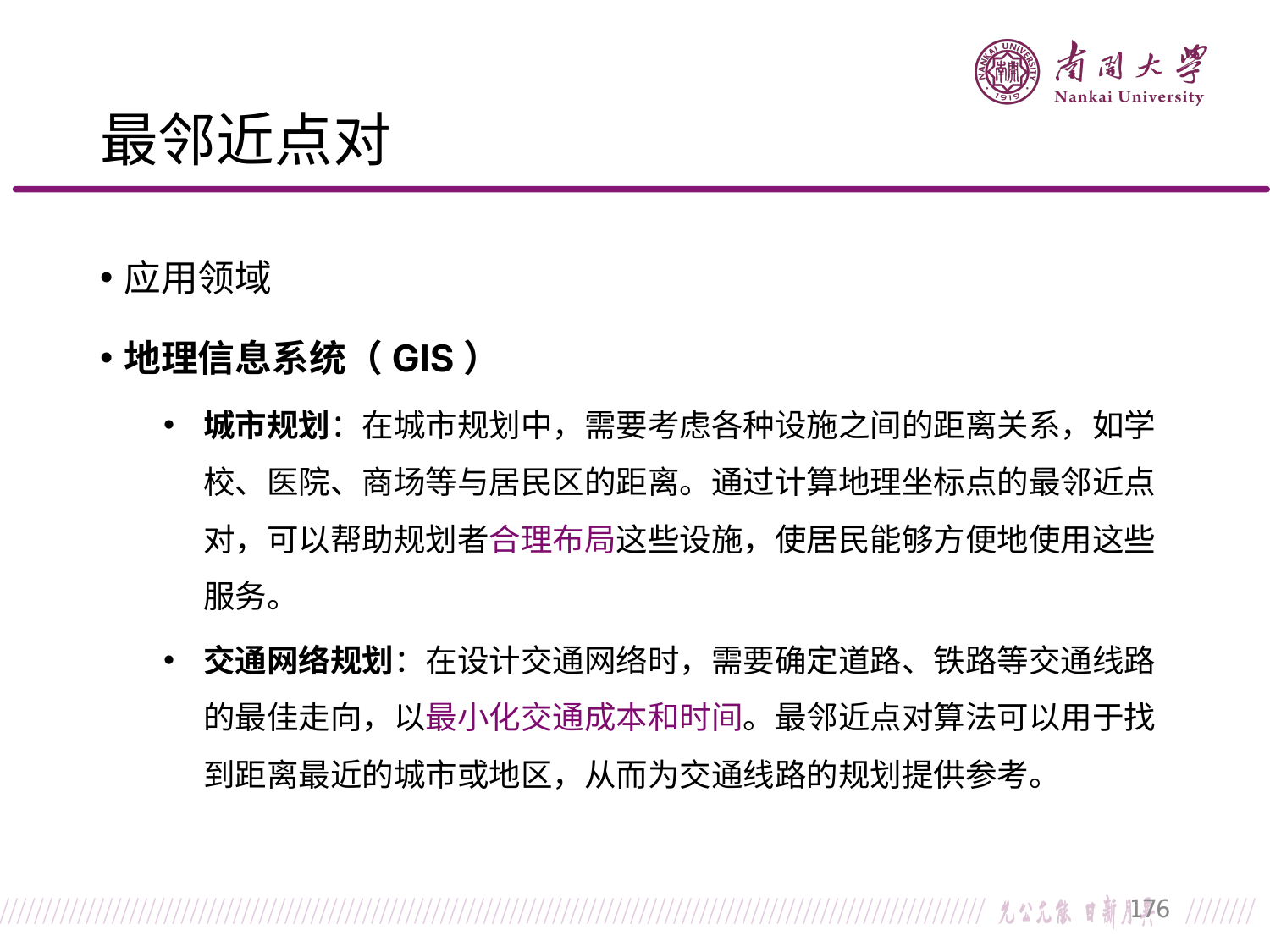

# 最邻近点对
应用领域
地理信息系统（GIS）
城市规划：在城市规划中，需要考虑各种设施之间的距离关系，如学校、医院、商场等与居民区的距离。通过计算地理坐标点的最邻近点对，可以帮助规划者合理布局这些设施，使居民能够方便地使用这些服务。
交通网络规划：在设计交通网络时，需要确定道路、铁路等交通线路的最佳走向，以最小化交通成本和时间。最邻近点对算法可以用于找到距离最近的城市或地区，从而为交通线路的规划提供参考。

176